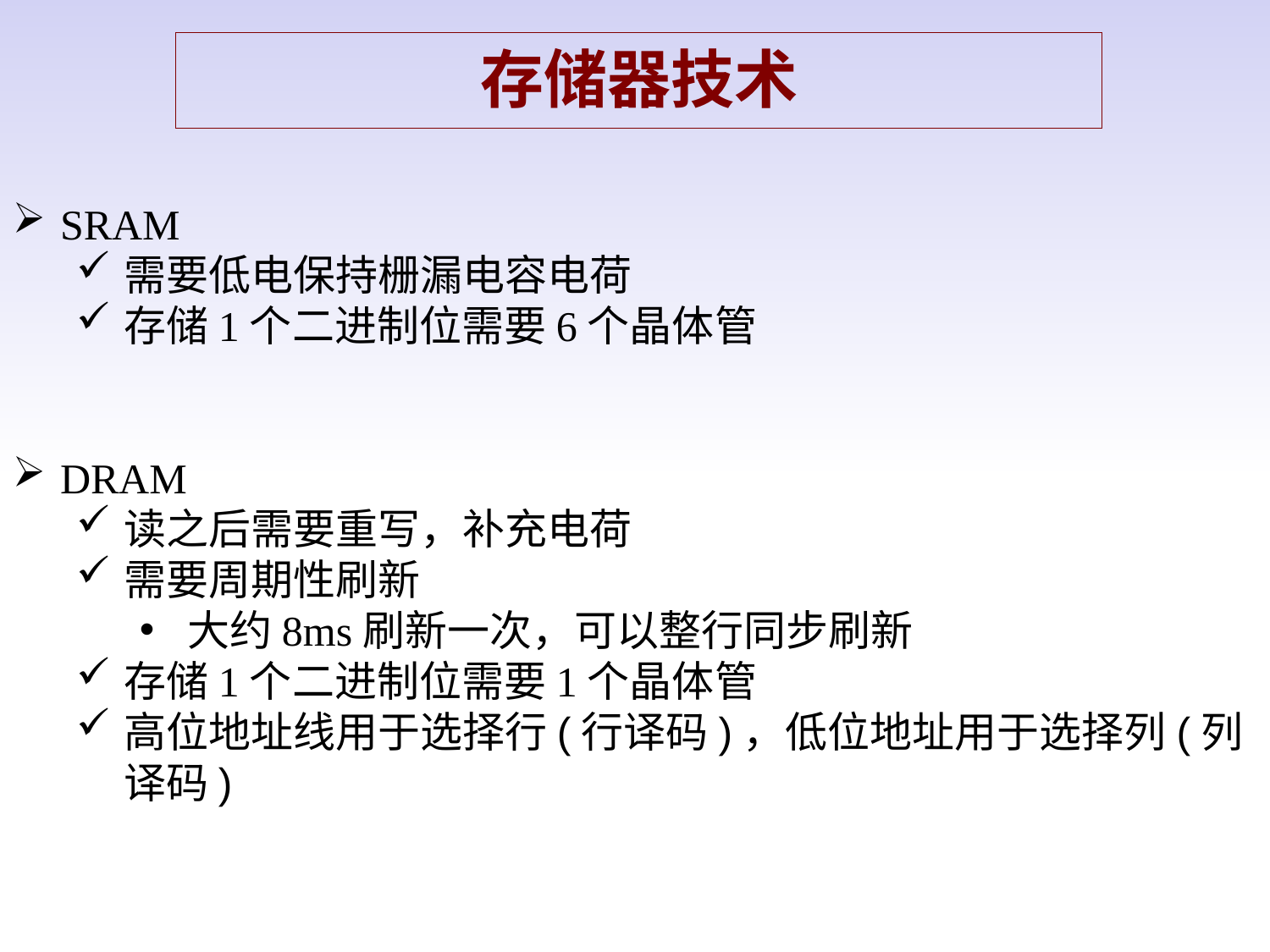

存储器技术
SRAM
需要低电保持栅漏电容电荷
存储1个二进制位需要6个晶体管

DRAM
读之后需要重写，补充电荷
需要周期性刷新
大约8ms刷新一次，可以整行同步刷新
存储1个二进制位需要1个晶体管
高位地址线用于选择行(行译码)，低位地址用于选择列(列译码)